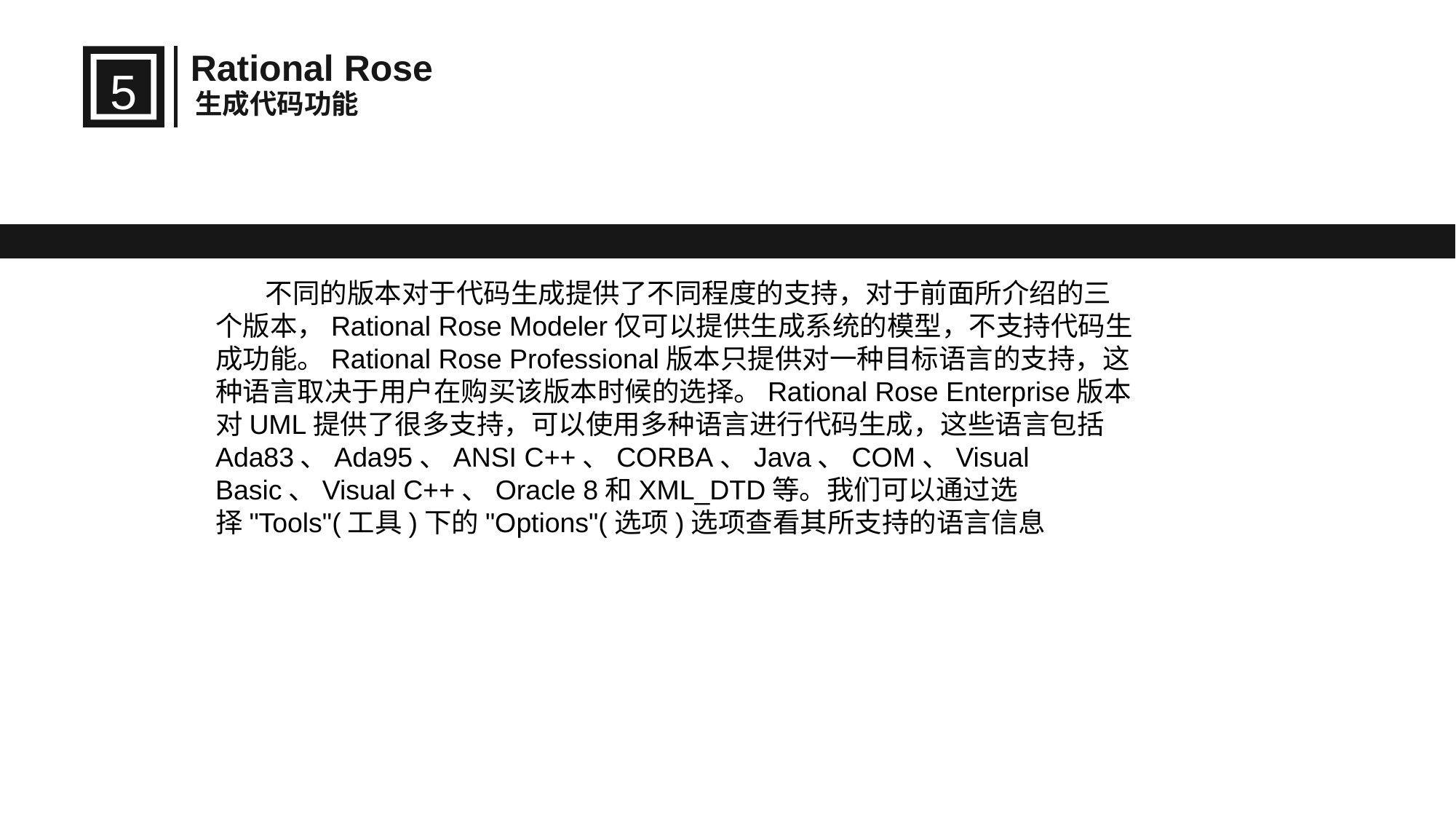

Rational Rose

5
生成代码功能

       不同的版本对于代码生成提供了不同程度的支持，对于前面所介绍的三个版本，Rational Rose Modeler仅可以提供生成系统的模型，不支持代码生成功能。Rational Rose Professional版本只提供对一种目标语言的支持，这种语言取决于用户在购买该版本时候的选择。Rational Rose Enterprise版本对UML提供了很多支持，可以使用多种语言进行代码生成，这些语言包括Ada83、Ada95、ANSI C++、CORBA、Java、COM、Visual Basic、Visual C++、Oracle 8和XML_DTD等。我们可以通过选择"Tools"(工具)下的"Options"(选项)选项查看其所支持的语言信息